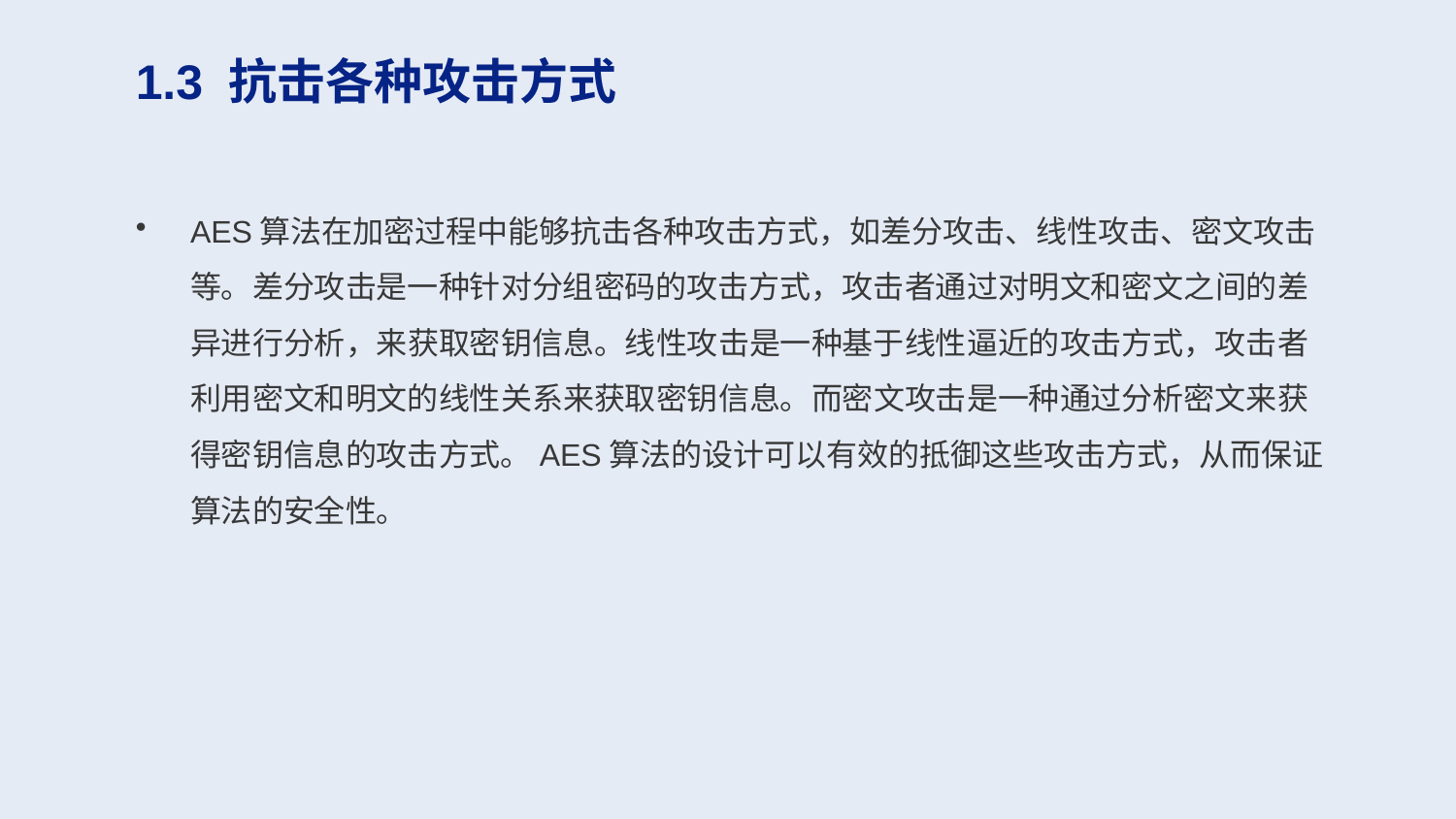

1.3 抗击各种攻击方式
AES算法在加密过程中能够抗击各种攻击方式，如差分攻击、线性攻击、密文攻击等。差分攻击是一种针对分组密码的攻击方式，攻击者通过对明文和密文之间的差异进行分析，来获取密钥信息。线性攻击是一种基于线性逼近的攻击方式，攻击者利用密文和明文的线性关系来获取密钥信息。而密文攻击是一种通过分析密文来获得密钥信息的攻击方式。AES算法的设计可以有效的抵御这些攻击方式，从而保证算法的安全性。